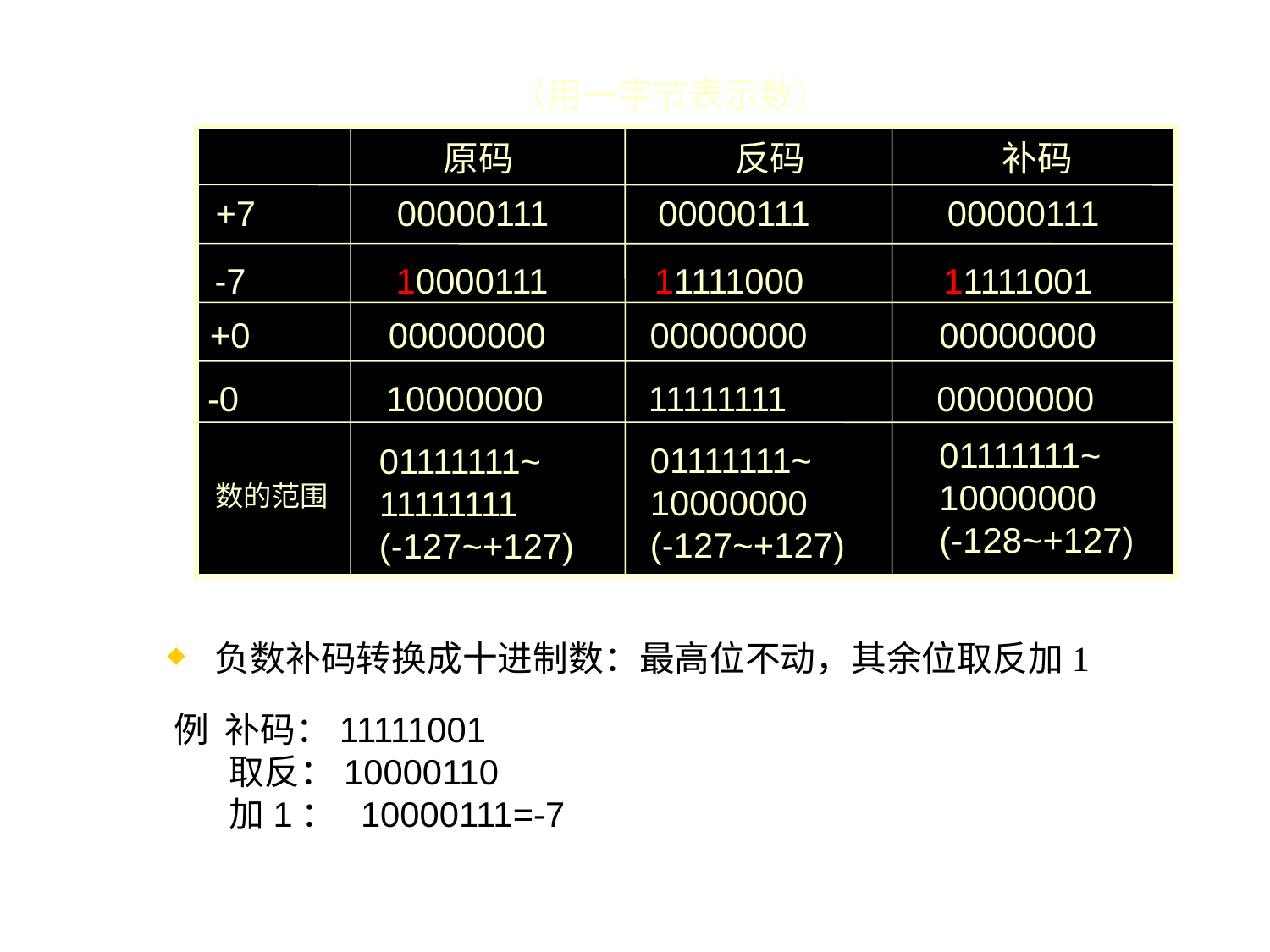

（用一字节表示数）

原码
反码
补码

+7
00000111
00000111
00000111

-7
10000111
11111000
11111001

+0
00000000
00000000
00000000

-0
10000000
11111111
00000000

01111111~
10000000
(-128~+127)
01111111~
10000000
(-127~+127)
01111111~
11111111
(-127~+127)
数的范围
负数补码转换成十进制数：最高位不动，其余位取反加1
例  补码：11111001
      取反：10000110
      加1：  10000111=-7